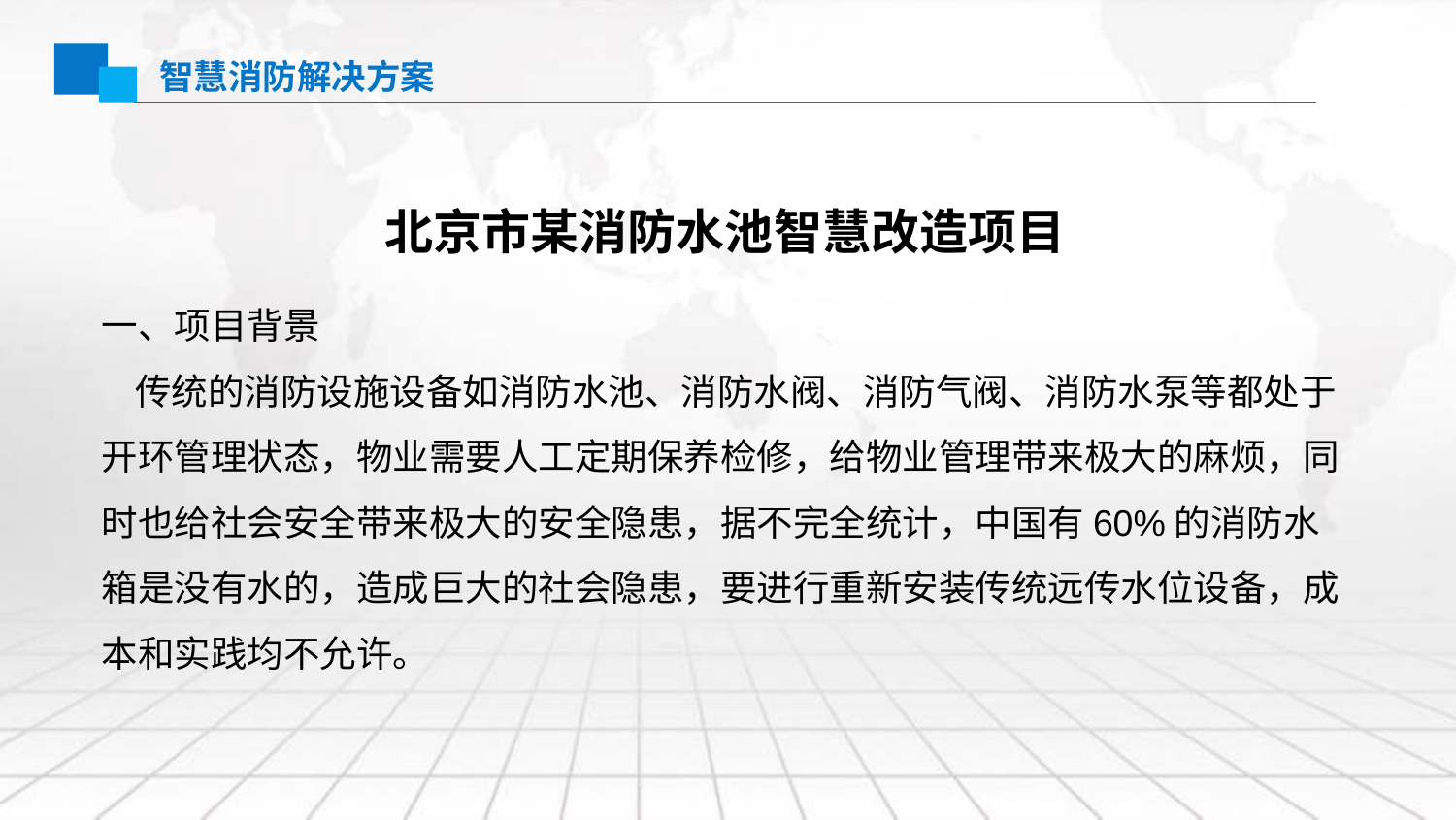

智慧消防解决方案

北京市某消防水池智慧改造项目
一、项目背景
   传统的消防设施设备如消防水池、消防水阀、消防气阀、消防水泵等都处于开环管理状态，物业需要人工定期保养检修，给物业管理带来极大的麻烦，同时也给社会安全带来极大的安全隐患，据不完全统计，中国有60%的消防水箱是没有水的，造成巨大的社会隐患，要进行重新安装传统远传水位设备，成本和实践均不允许。